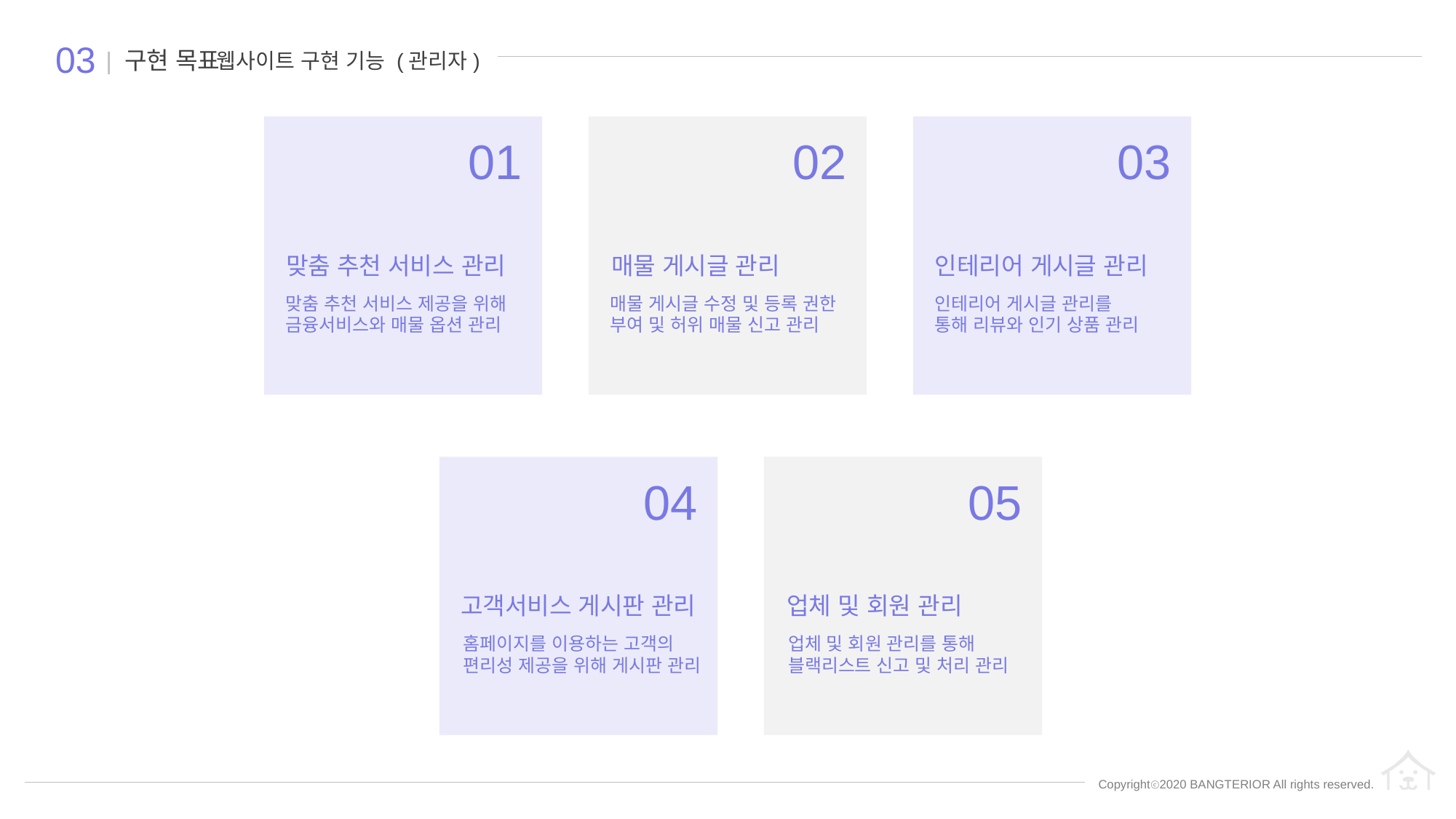

03
| 구현 목표
웹사이트 구현 기능 (관리자)

01
맞춤 추천 서비스 관리
맞춤 추천 서비스 제공을 위해
금융서비스와 매물 옵션 관리

02
매물 게시글 관리
매물 게시글 수정 및 등록 권한
부여 및 허위 매물 신고 관리

03
인테리어 게시글 관리
인테리어 게시글 관리를
통해 리뷰와 인기 상품 관리

04
고객서비스 게시판 관리
홈페이지를 이용하는 고객의
편리성 제공을 위해 게시판 관리

05
업체 및 회원 관리
업체 및 회원 관리를 통해
블랙리스트 신고 및 처리 관리